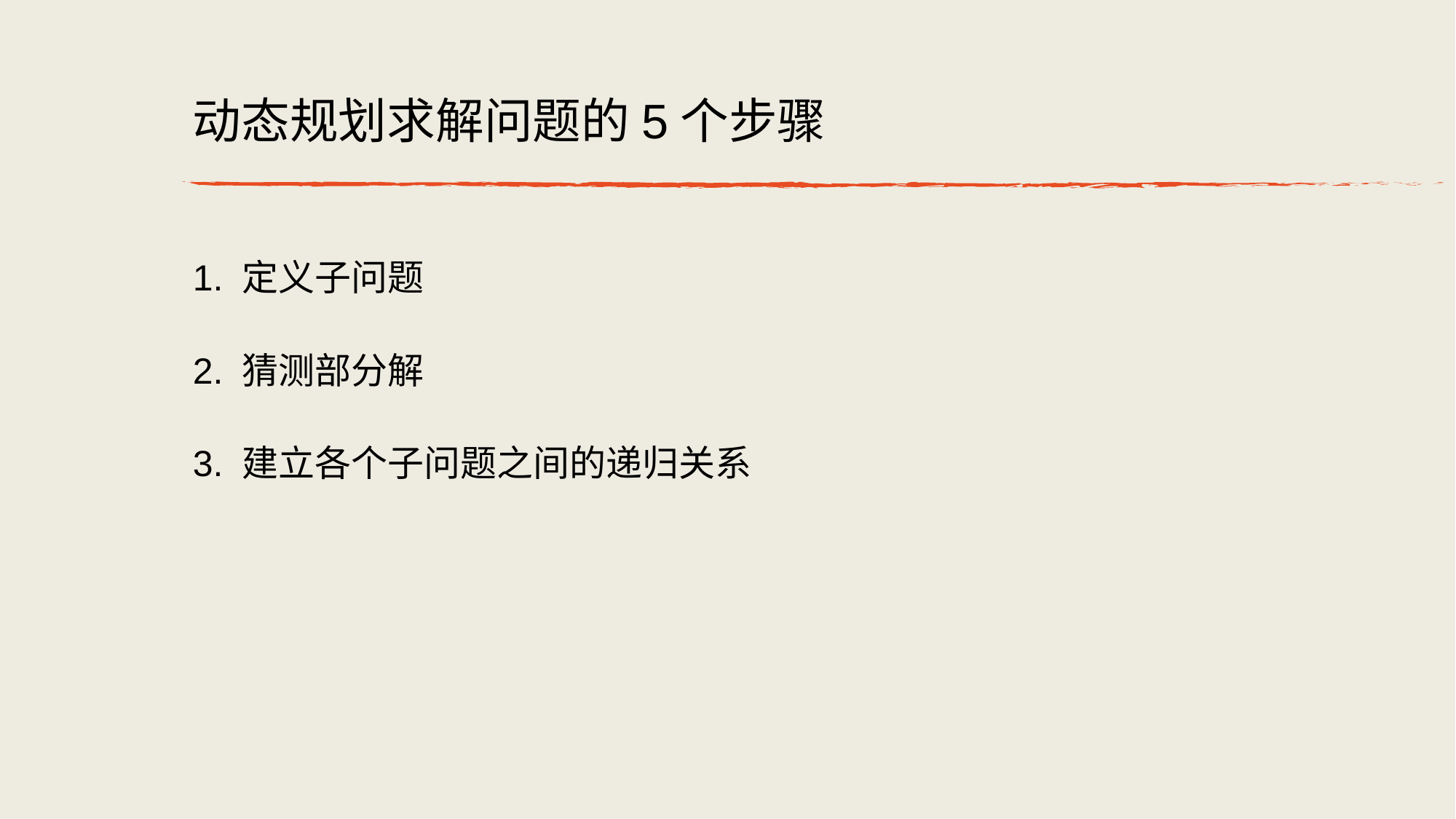

# 动态规划求解问题的5个步骤
1. 定义⼦问题
2. 猜测部分解
3. 建⽴各个⼦问题之间的递归关系